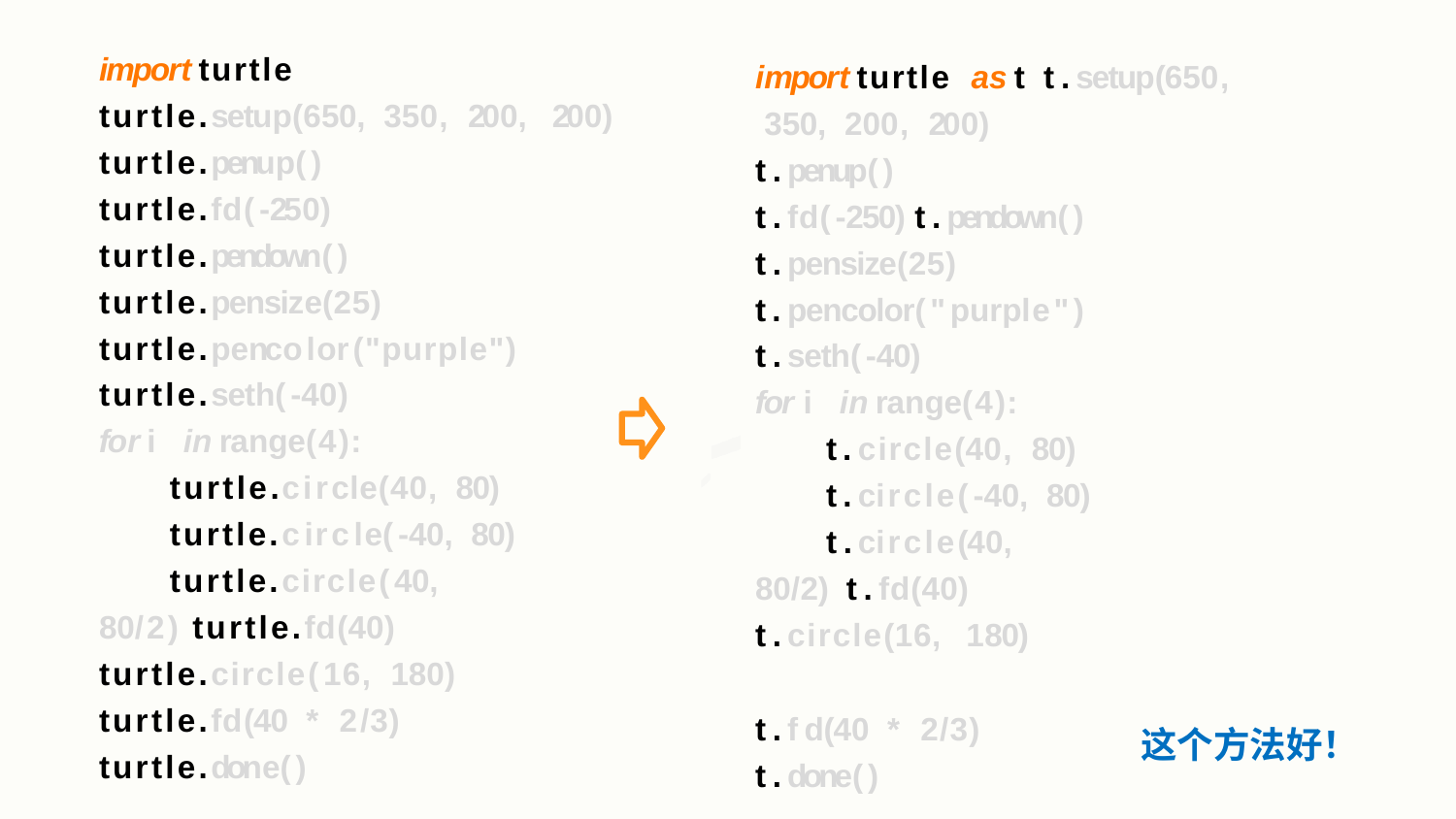

import turtle
turtle.setup(650,  350,  200,  200) turtle.penup()
turtle.fd(-250) turtle.pendown() turtle.pensize(25) turtle.pencolor("purple") turtle.seth(-40)
for i  in range(4): turtle.circle(40,  80)
turtle.circle(-40,  80)
turtle.circle(40,  80/2) turtle.fd(40) turtle.circle(16,  180) turtle.fd(40  *  2/3) turtle.done()
import turtle  as t t.setup(650,  350,  200,  200)
t.penup()
t.fd(-250) t.pendown() t.pensize(25) t.pencolor("purple") t.seth(-40)
for i  in range(4): t.circle(40,  80)
t.circle(-40,  80)
t.circle(40,  80/2) t.fd(40) t.circle(16,  180)

t.fd(40  *  2/3) t.done()
这个方法好！